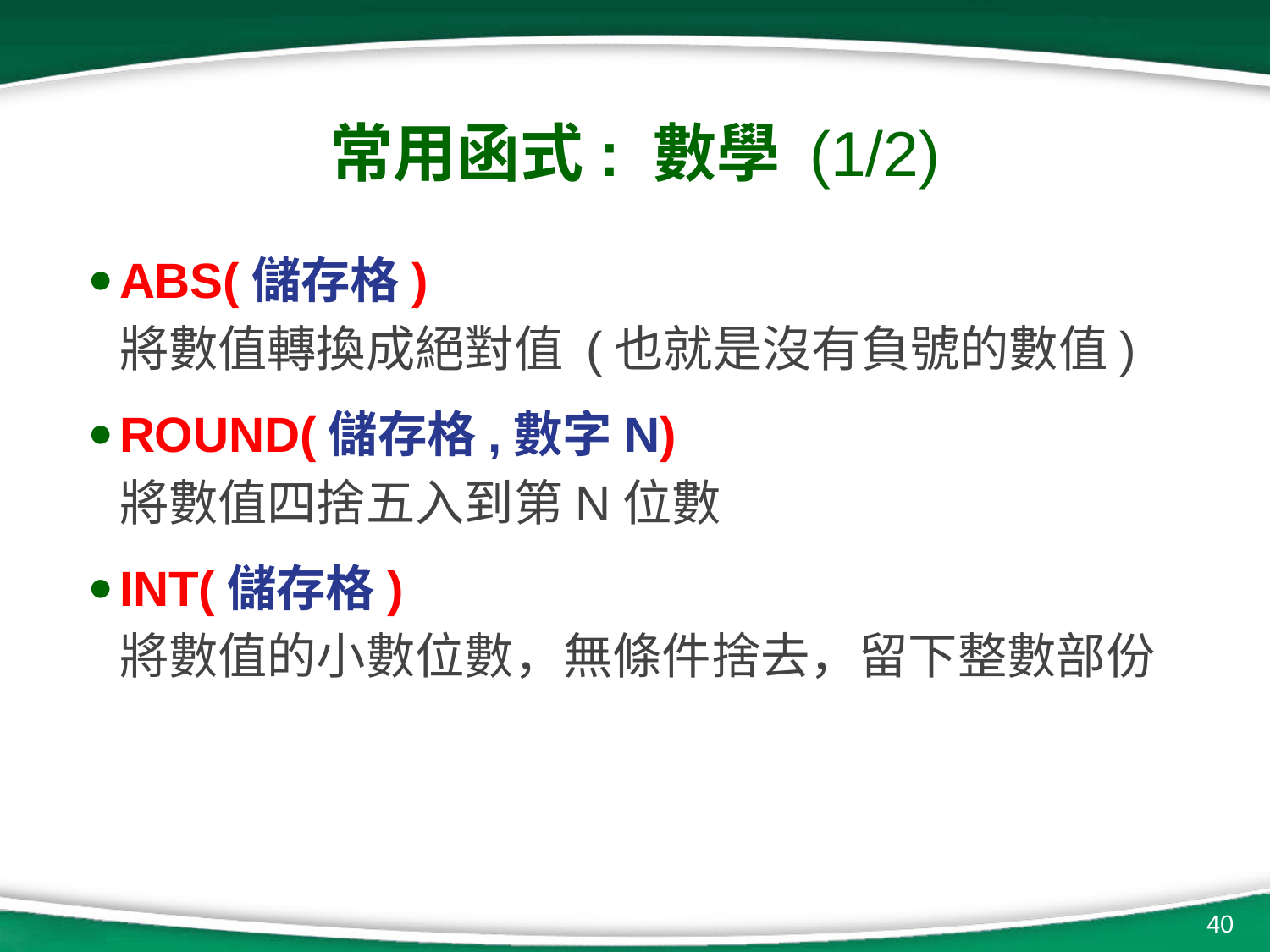

# 常用函式: 數學 (1/2)
ABS(儲存格)
將數值轉換成絕對值 (也就是沒有負號的數值)
ROUND(儲存格,數字N)
將數值四捨五入到第N位數
INT(儲存格)
將數值的小數位數，無條件捨去，留下整數部份
40